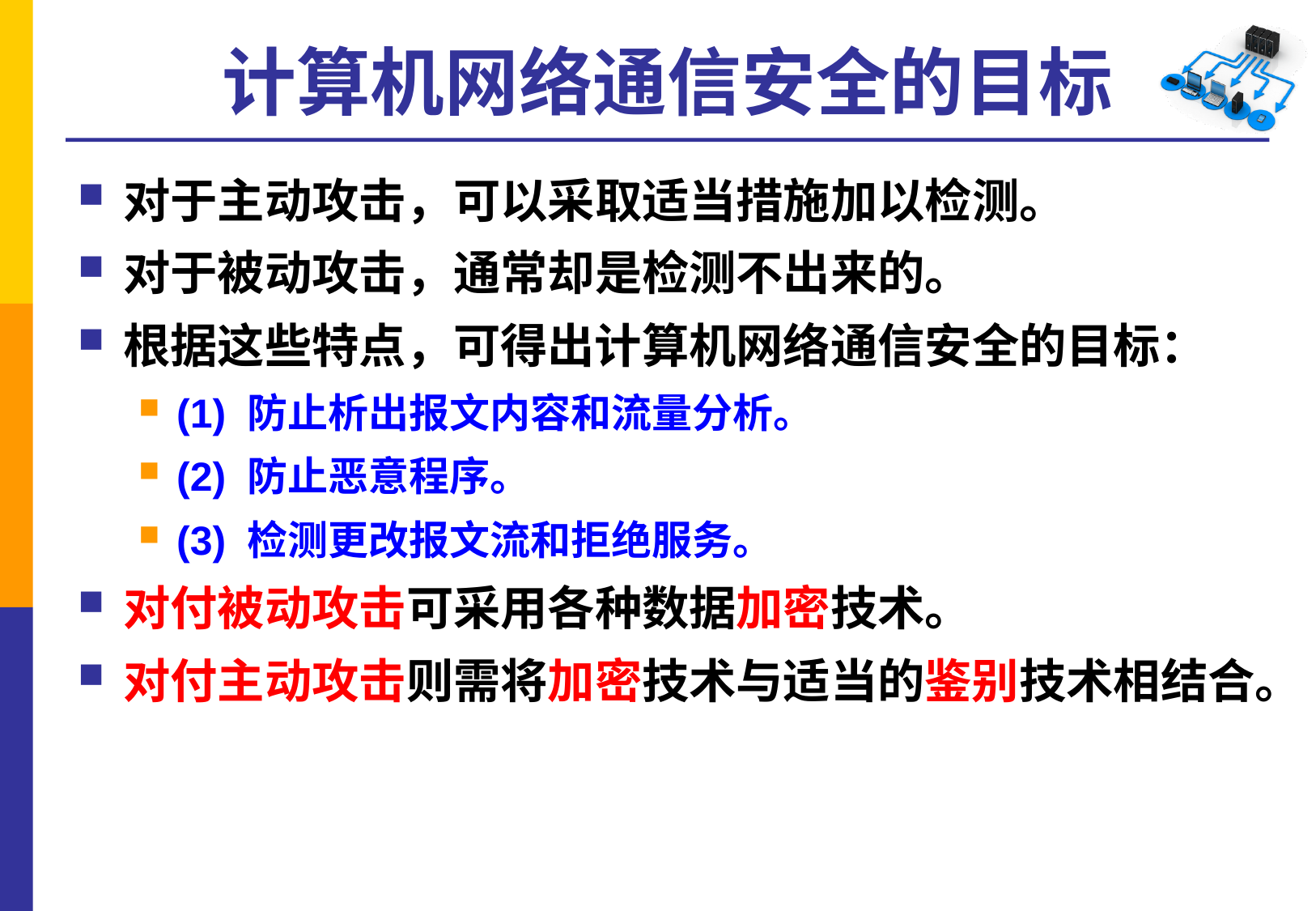

# 计算机网络通信安全的目标
对于主动攻击，可以采取适当措施加以检测。
对于被动攻击，通常却是检测不出来的。
根据这些特点，可得出计算机网络通信安全的目标：
(1) 防止析出报文内容和流量分析。
(2) 防止恶意程序。
(3) 检测更改报文流和拒绝服务。
对付被动攻击可采用各种数据加密技术。
对付主动攻击则需将加密技术与适当的鉴别技术相结合。